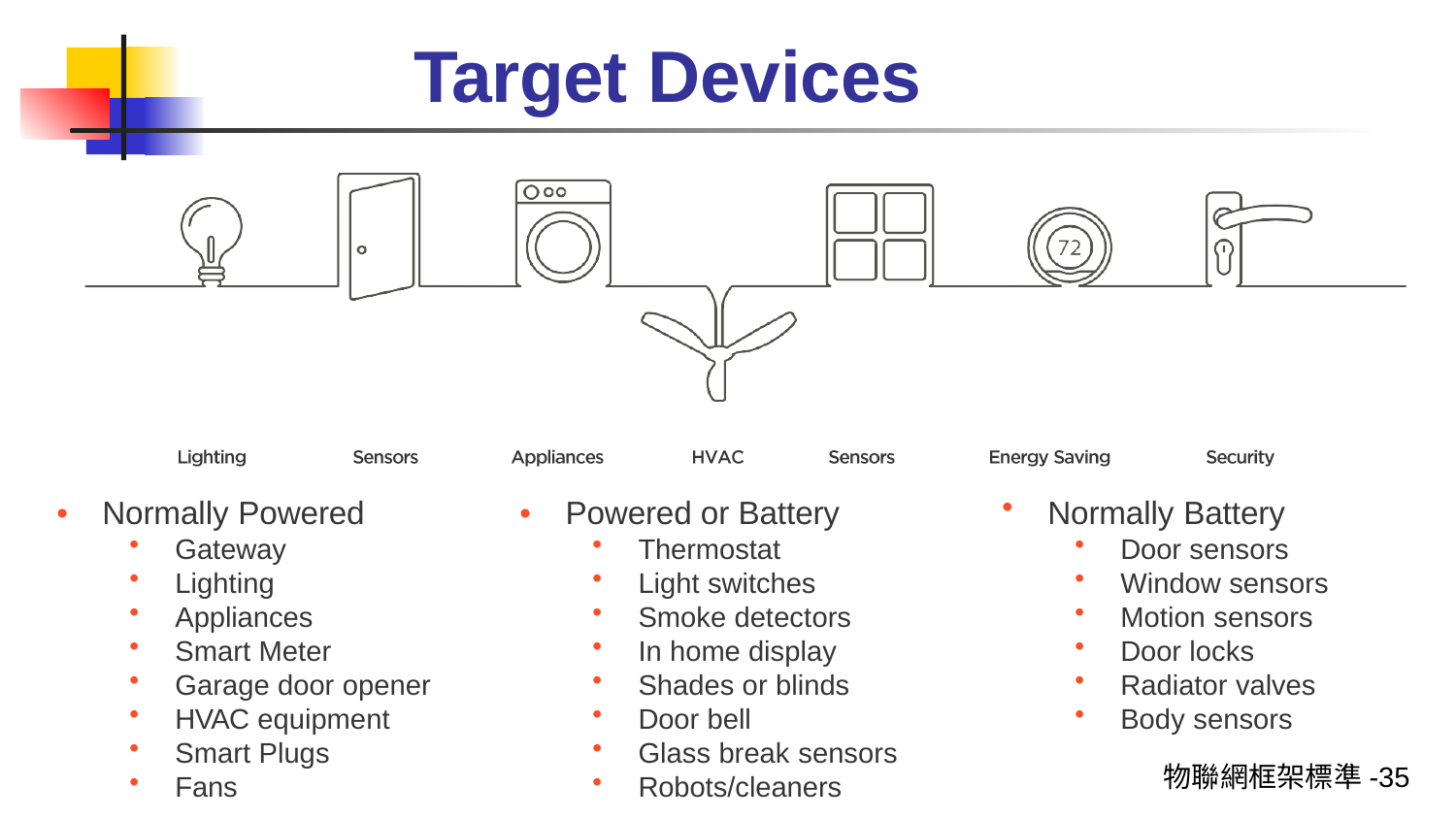

# Target Devices

•
Normally Powered
•
Powered or Battery
Normally Battery
Gateway
Lighting
Appliances
Smart Meter
Garage door opener
HVAC equipment
Smart Plugs
Fans
Thermostat
Light switches
Smoke detectors
In home display
Shades or blinds
Door bell
Glass break sensors
Robots/cleaners
Door sensors
Window sensors
Motion sensors
Door locks
Radiator valves
Body sensors
物聯網框架標準-35